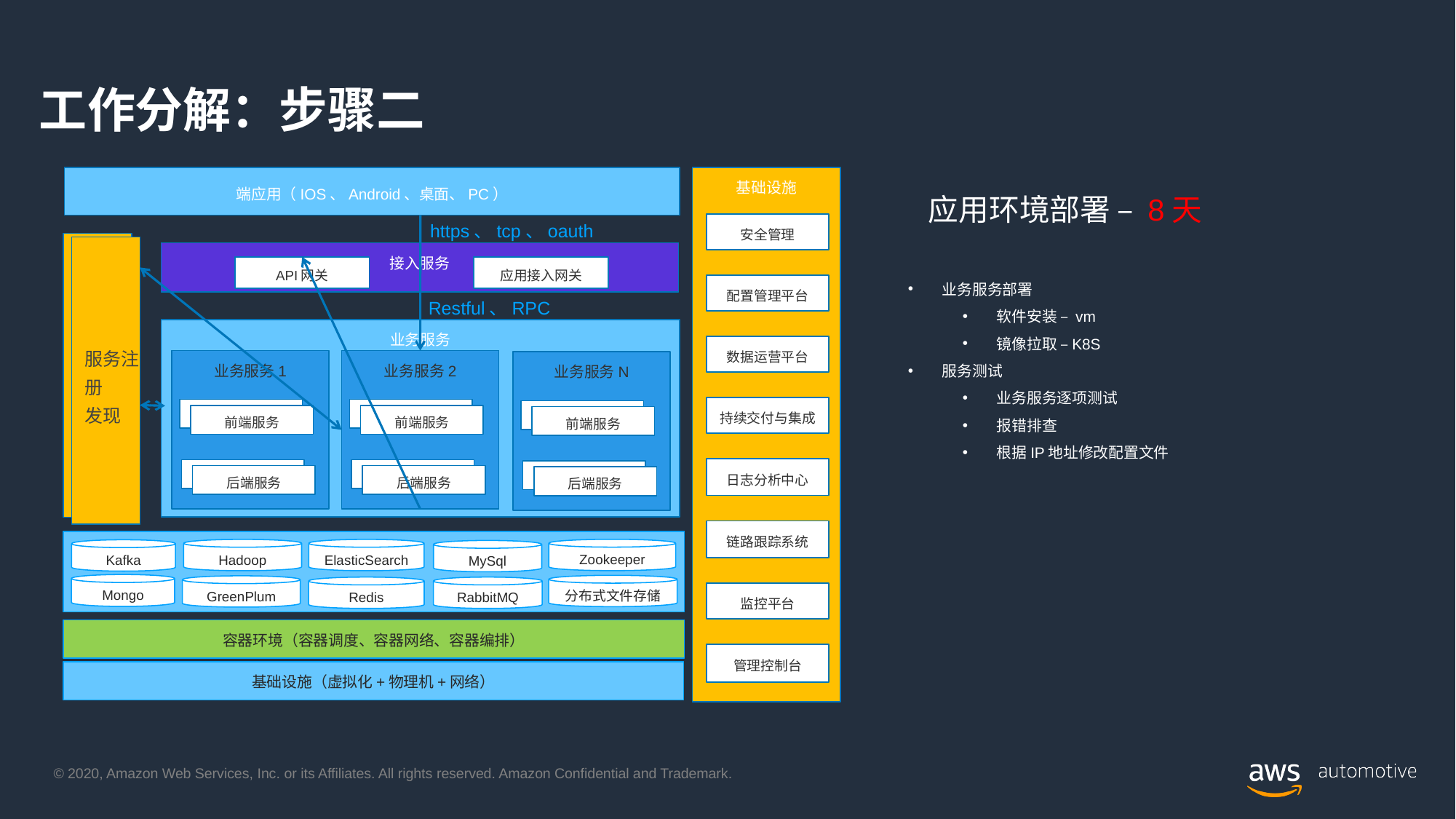

# 工作分解：步骤二
端应用（IOS、Android、桌面、PC）
基础设施
https、tcp、oauth
安全管理
服务注册

接入服务
API网关
应用接入网关
配置管理平台
Restful、RPC
业务服务
服务注册
发现
数据运营平台
业务服务1
业务服务2
业务服务N
持续交付与集成
签到业务服务
签到业务服务
签到业务服务
前端服务
前端服务
前端服务
日志分析中心
签到业务服务
签到业务服务
签到业务服务
后端服务
后端服务
后端服务
链路跟踪系统

Zookeeper
Hadoop
ElasticSearch
Kafka
MySql
Mongo
分布式文件存储
GreenPlum
Redis
RabbitMQ
监控平台
容器环境（容器调度、容器网络、容器编排）
管理控制台
基础设施（虚拟化+物理机+网络）
应用环境部署 – 8天
业务服务部署
软件安装 – vm
镜像拉取 –K8S
服务测试
业务服务逐项测试
报错排查
根据IP地址修改配置文件